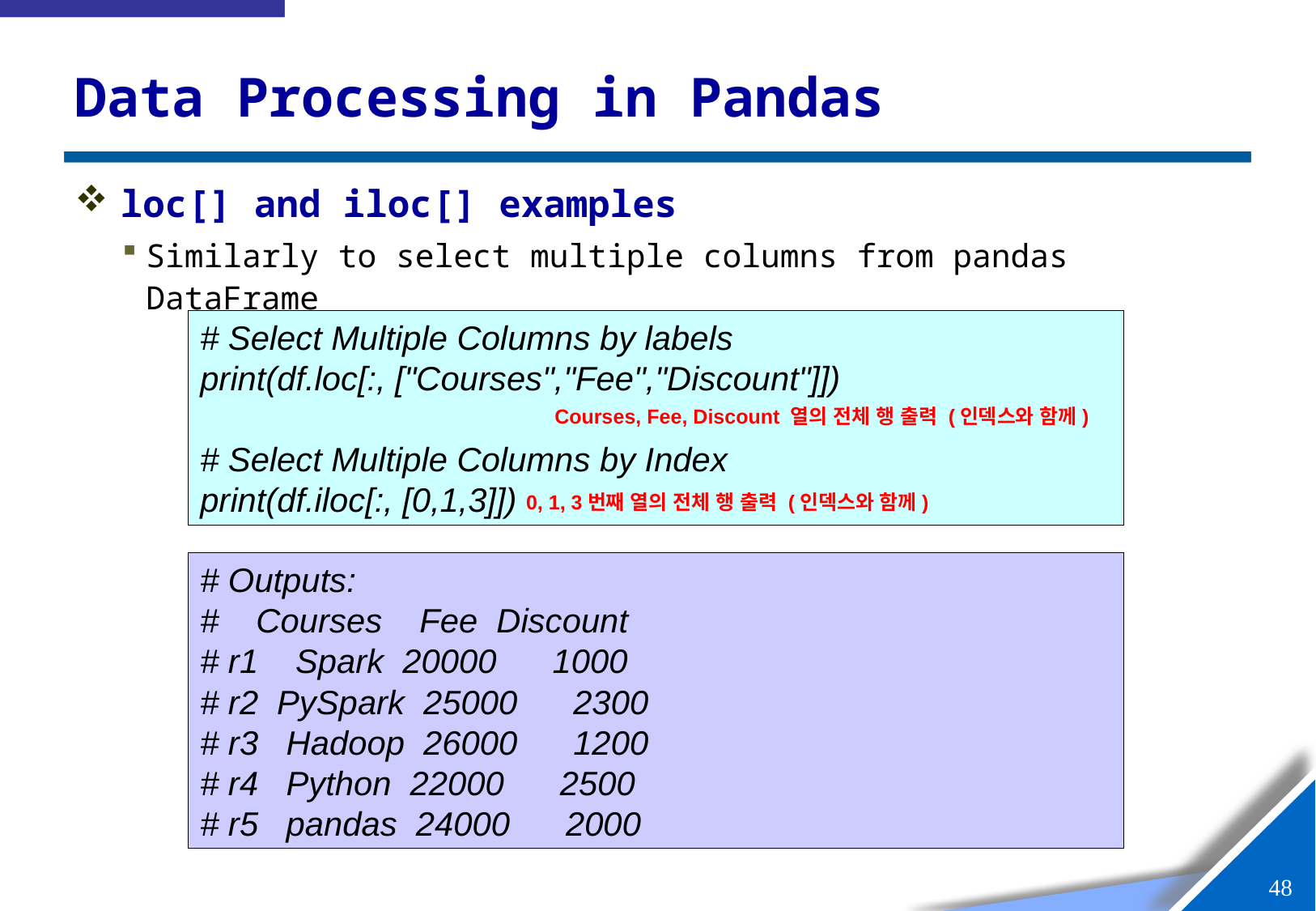

# Data Processing in Pandas
loc[] and iloc[] examples
Similarly to select multiple columns from pandas DataFrame
# Select Multiple Columns by labels
print(df.loc[:, ["Courses","Fee","Discount"]])

# Select Multiple Columns by Index
print(df.iloc[:, [0,1,3]])
Courses, Fee, Discount 열의 전체 행 출력 (인덱스와 함께)
0, 1, 3번째 열의 전체 행 출력 (인덱스와 함께)
# Outputs:
#    Courses    Fee  Discount
# r1    Spark  20000      1000
# r2  PySpark  25000      2300
# r3   Hadoop  26000      1200
# r4   Python  22000      2500
# r5   pandas  24000      2000
48